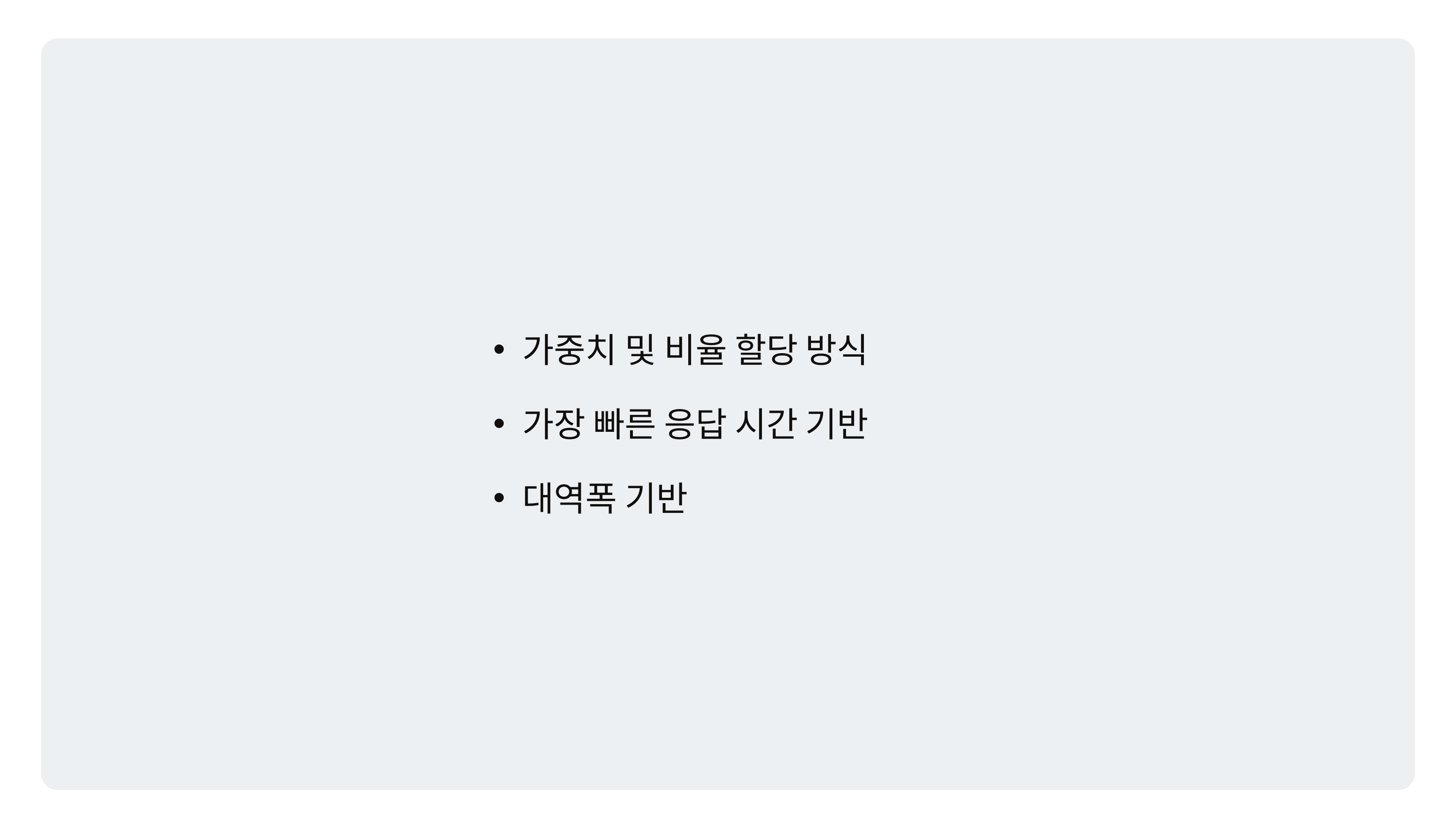

가중치 및 비율 할당 방식
가장 빠른 응답 시간 기반
대역폭 기반